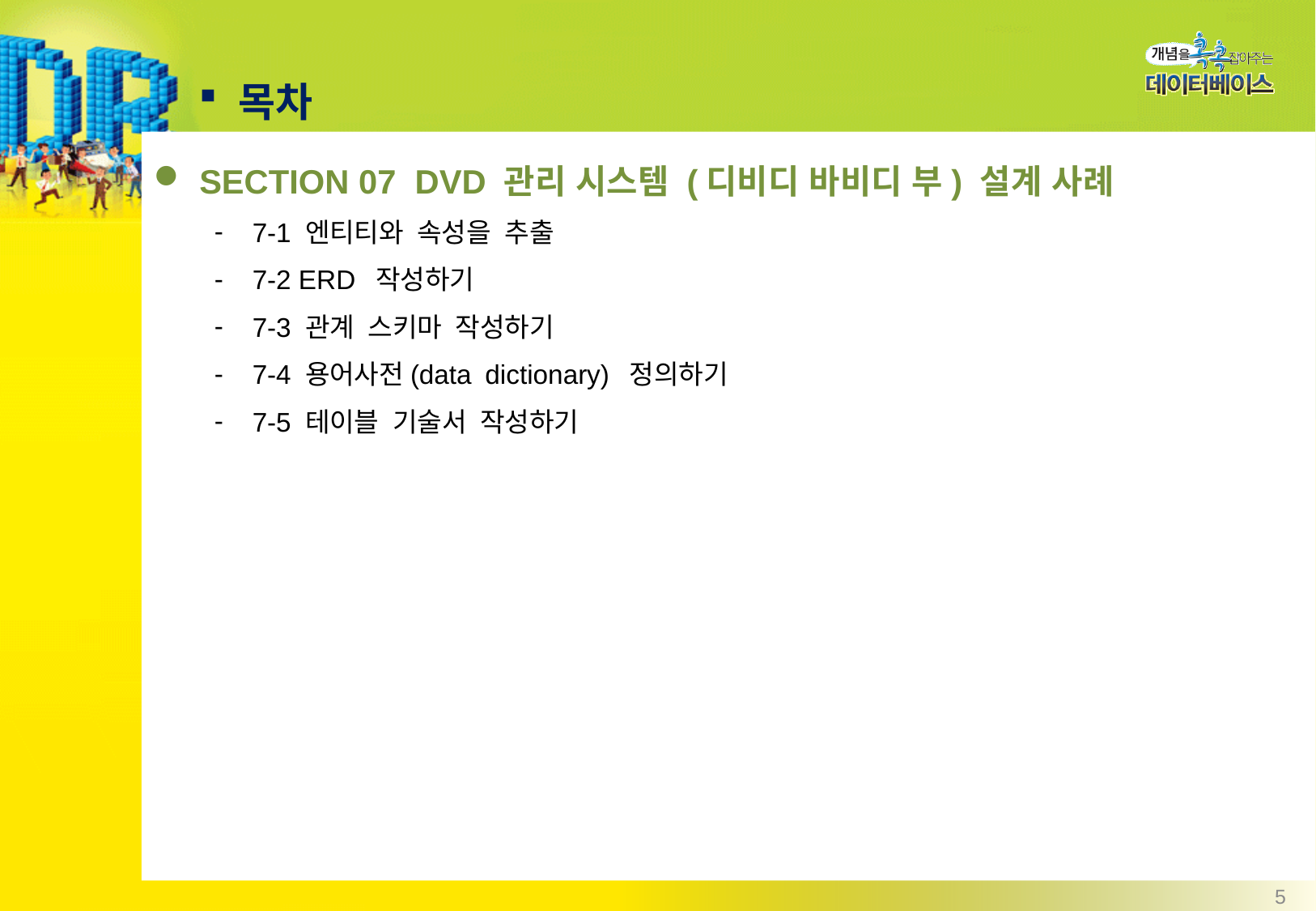

목차
SECTION 07  DVD 관리 시스템 (디비디 바비디 부) 설계 사례
7-1 엔티티와 속성을 추출
7-2 ERD 작성하기
7-3 관계 스키마 작성하기
7-4 용어사전(data dictionary) 정의하기
7-5 테이블 기술서 작성하기

5